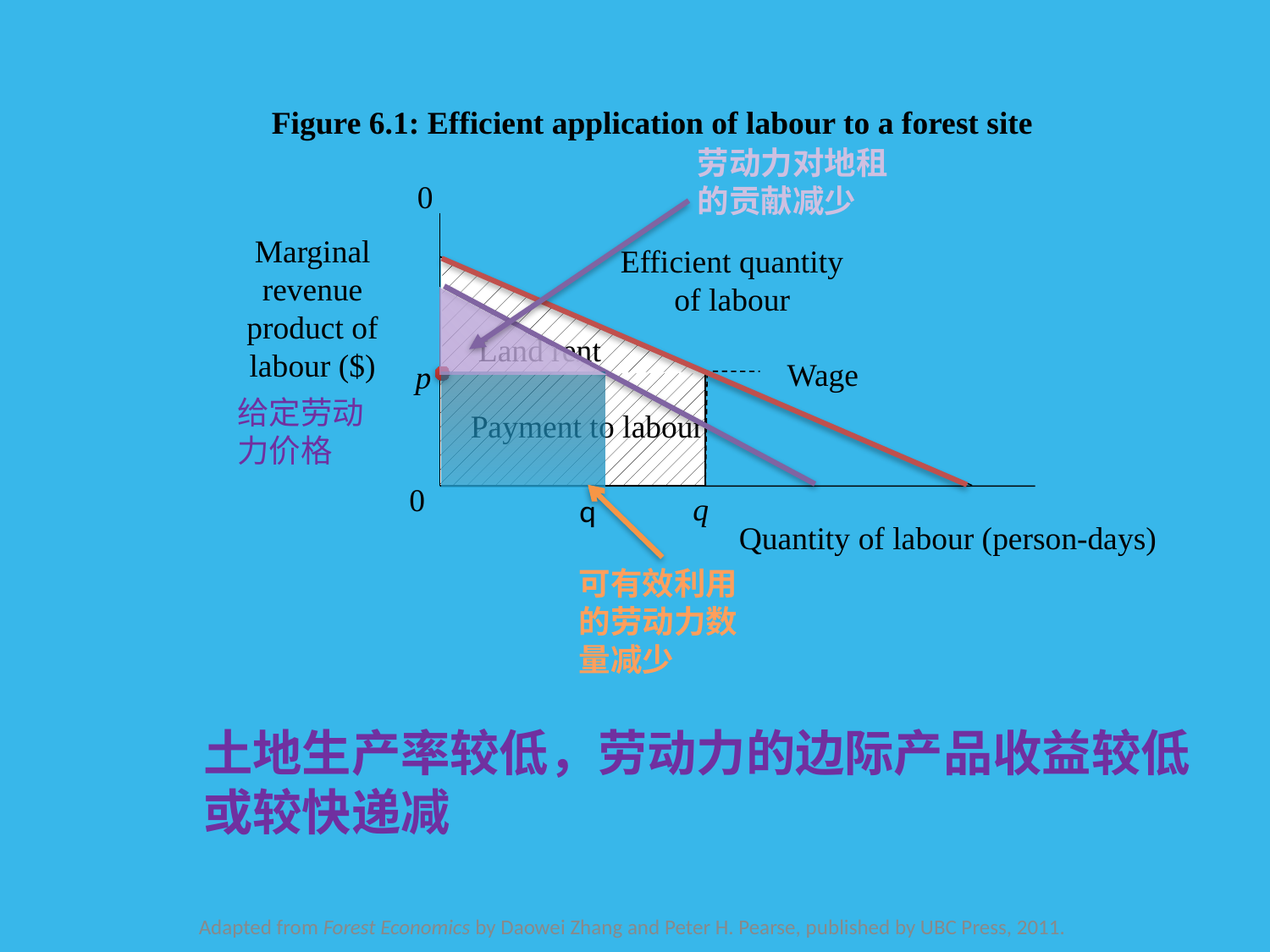

Figure 6.1: Efficient application of labour to a forest site
劳动力对地租的贡献减少
 0
Marginal revenue product of labour ($)
Efficient quantity
of labour

Land rent
Wage
p

Payment to labour
0
q
Quantity of labour (person-days)

给定劳动力价格
q
可有效利用的劳动力数量减少

土地生产率较低，劳动力的边际产品收益较低或较快递减
Adapted from Forest Economics by Daowei Zhang and Peter H. Pearse, published by UBC Press, 2011.